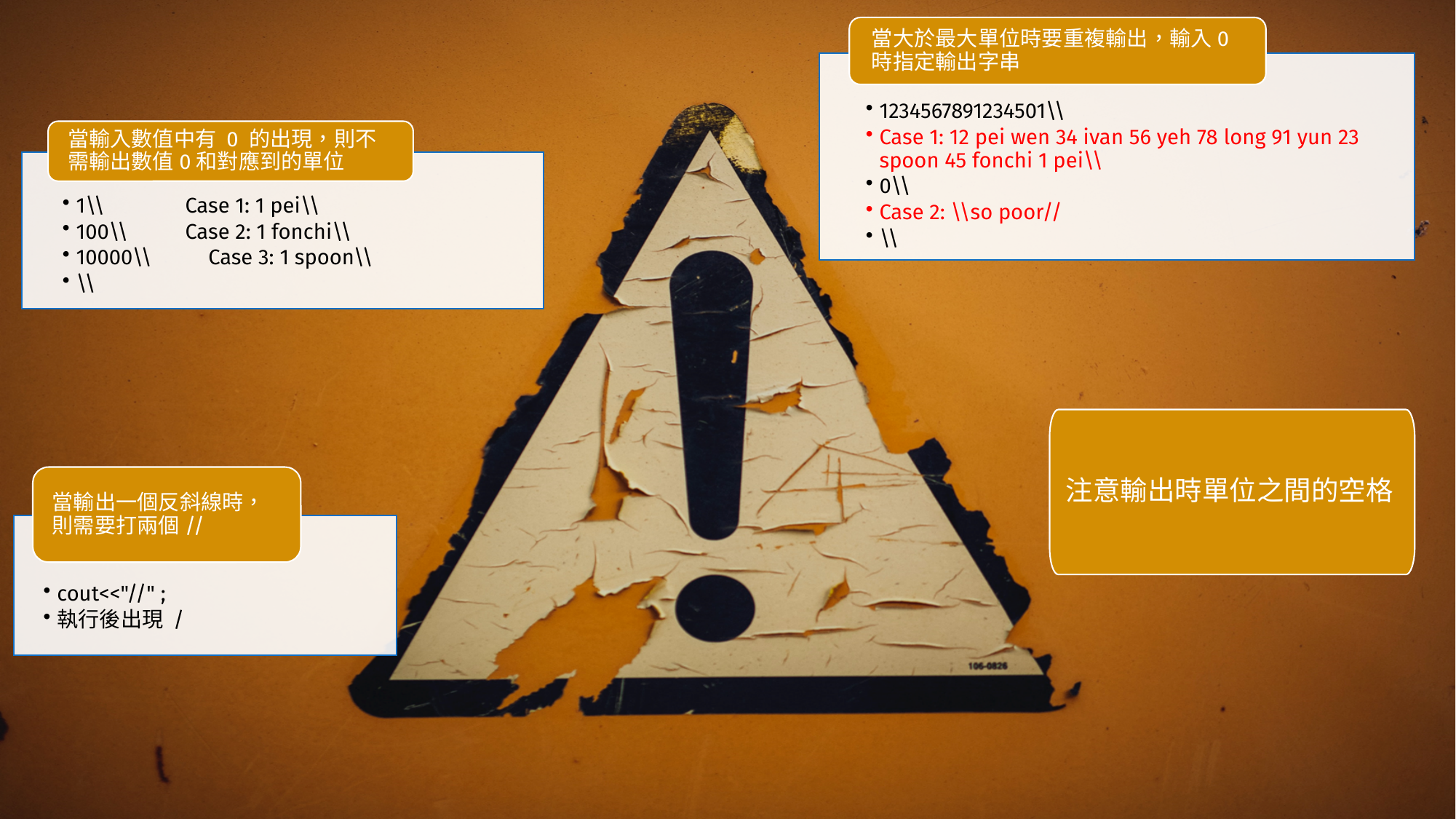

1234567891234501\\
Case 1: 12 pei wen 34 ivan 56 yeh 78 long 91 yun 23 spoon 45 fonchi 1 pei\\
0\\
Case 2: \\so poor//
\\
當大於最大單位時要重複輸出，輸入0時指定輸出字串
1\\             	Case 1: 1 pei\\
100\\          	Case 2: 1 fonchi\\
10000\\          Case 3: 1 spoon\\
\\
當輸入數值中有 0 的出現，則不需輸出數值0和對應到的單位
注意輸出時單位之間的空格
cout<<"//" ;
執行後出現 /
當輸出一個反斜線時，則需要打兩個//